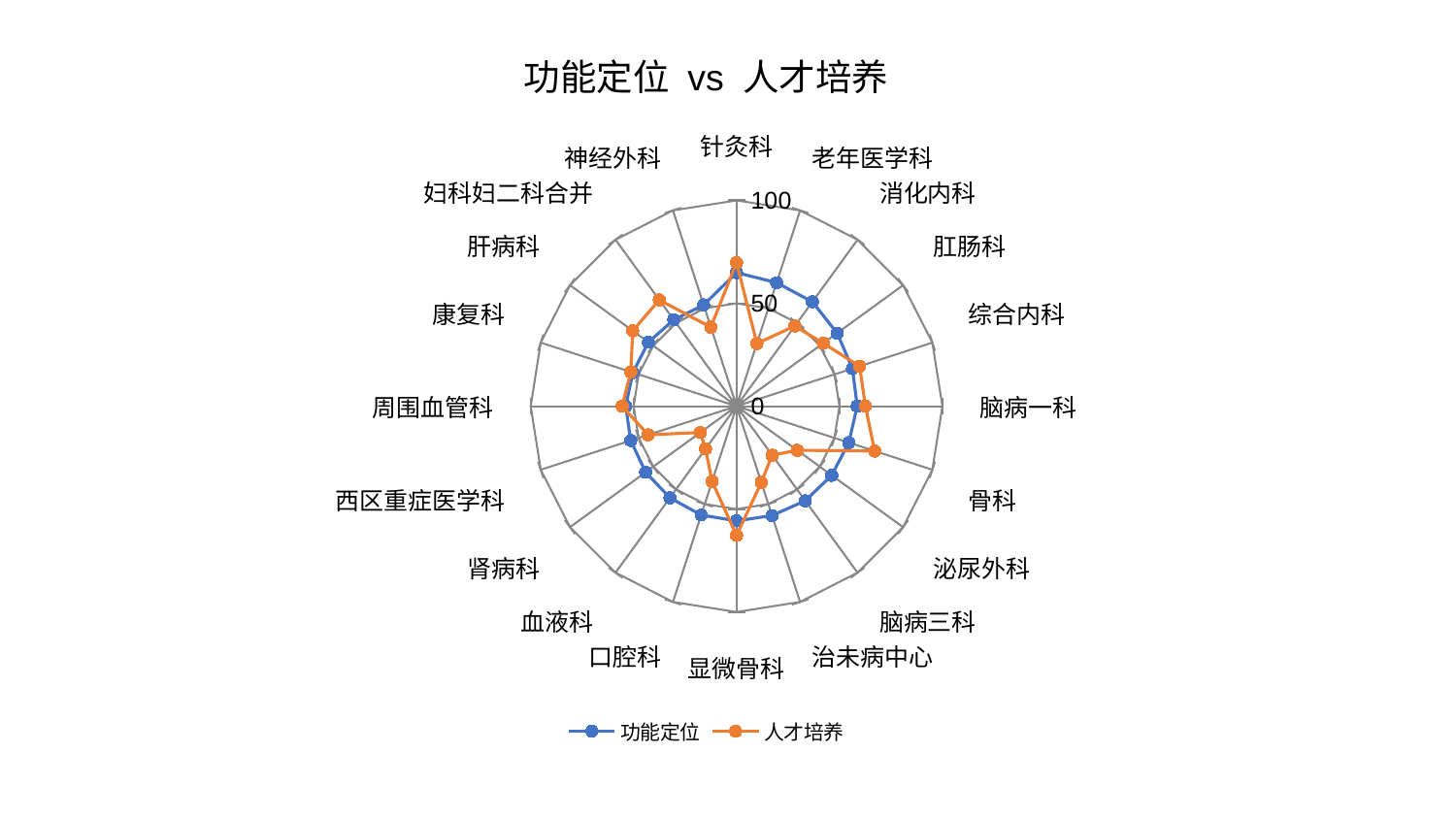

### Chart: 功能定位 vs 人才培养

| Category | 功能定位 | 人才培养 |
|---|---|---|
| 针灸科 | 64.90349573040584 | 69.7675589166502 |
| 老年医学科 | 63.08875986866262 | 32.04986403123525 |
| 消化内科 | 62.688655338586535 | 48.160680033908285 |
| 肛肠科 | 60.41752204953606 | 52.077861269383526 |
| 综合内科 | 59.19155032864072 | 62.86781755997959 |
| 脑病一科 | 58.605554659133354 | 62.58991034184563 |
| 骨科 | 57.32039556003155 | 70.57291016743956 |
| 泌尿外科 | 57.14860495067569 | 36.435073099866166 |
| 脑病三科 | 56.8032245192732 | 29.453900794373357 |
| 治未病中心 | 55.860591693268944 | 38.95730614381619 |
| 显微骨科 | 55.73022898942876 | 62.7952994760746 |
| 口腔科 | 55.60428773212158 | 38.38286171269855 |
| 血液科 | 55.04926215388669 | 25.6379325483714 |
| 肾病科 | 54.60887441626183 | 21.769986126311792 |
| 西区重症医学科 | 54.04603675498027 | 45.12595906879287 |
| 周围血管科 | 53.83321688639399 | 55.576677150684986 |
| 康复科 | 52.96322866544945 | 54.019301146831445 |
| 肝病科 | 52.92770625868785 | 62.345356533663384 |
| 妇科妇二科合并 | 51.88932134224251 | 63.860196689818615 |
| 神经外科 | 51.74696241901464 | 40.3630788546022 |
41